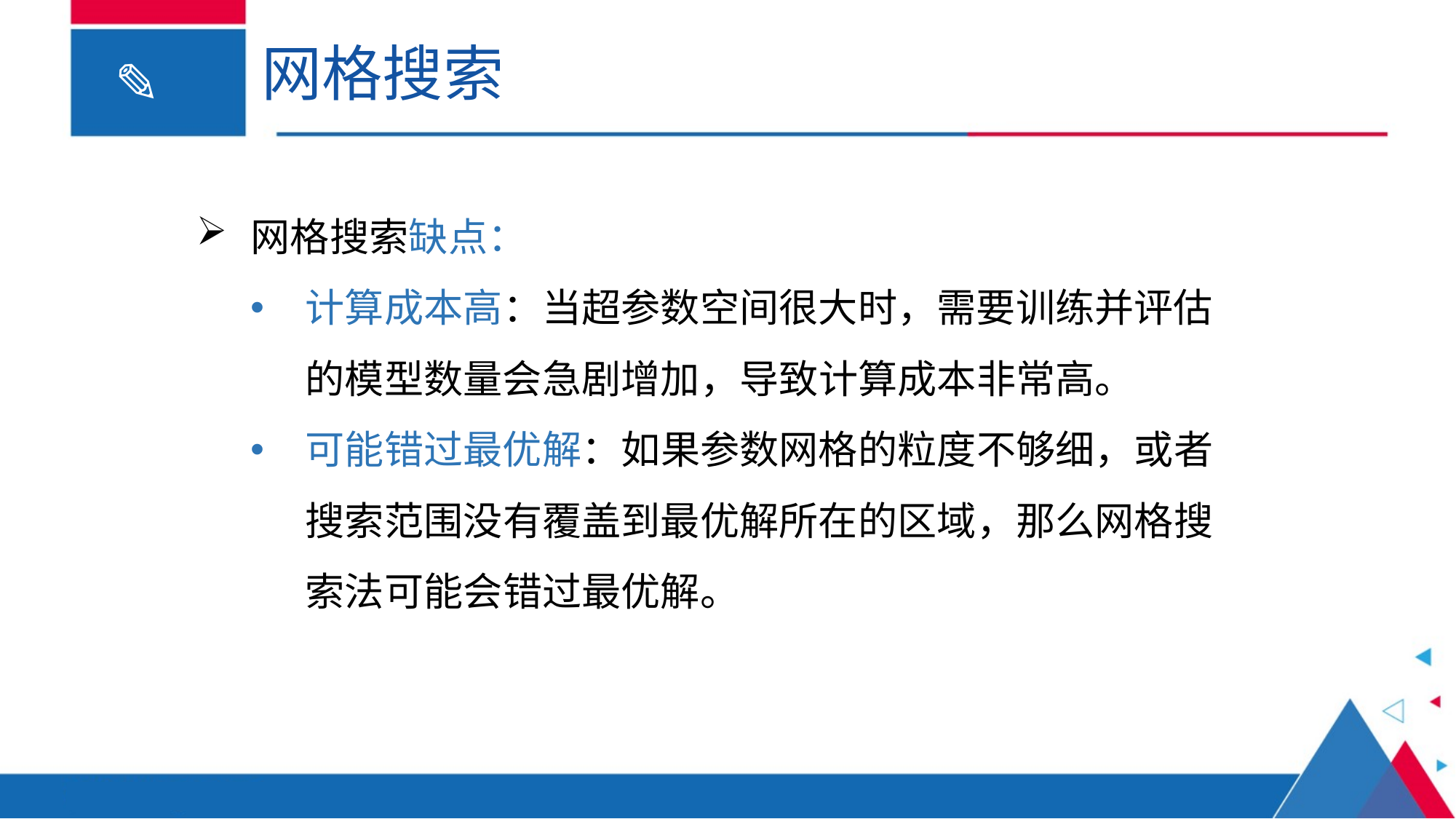

# 网格搜索
网格搜索缺点：
计算成本高：当超参数空间很大时，需要训练并评估的模型数量会急剧增加，导致计算成本非常高。
可能错过最优解：如果参数网格的粒度不够细，或者搜索范围没有覆盖到最优解所在的区域，那么网格搜索法可能会错过最优解。